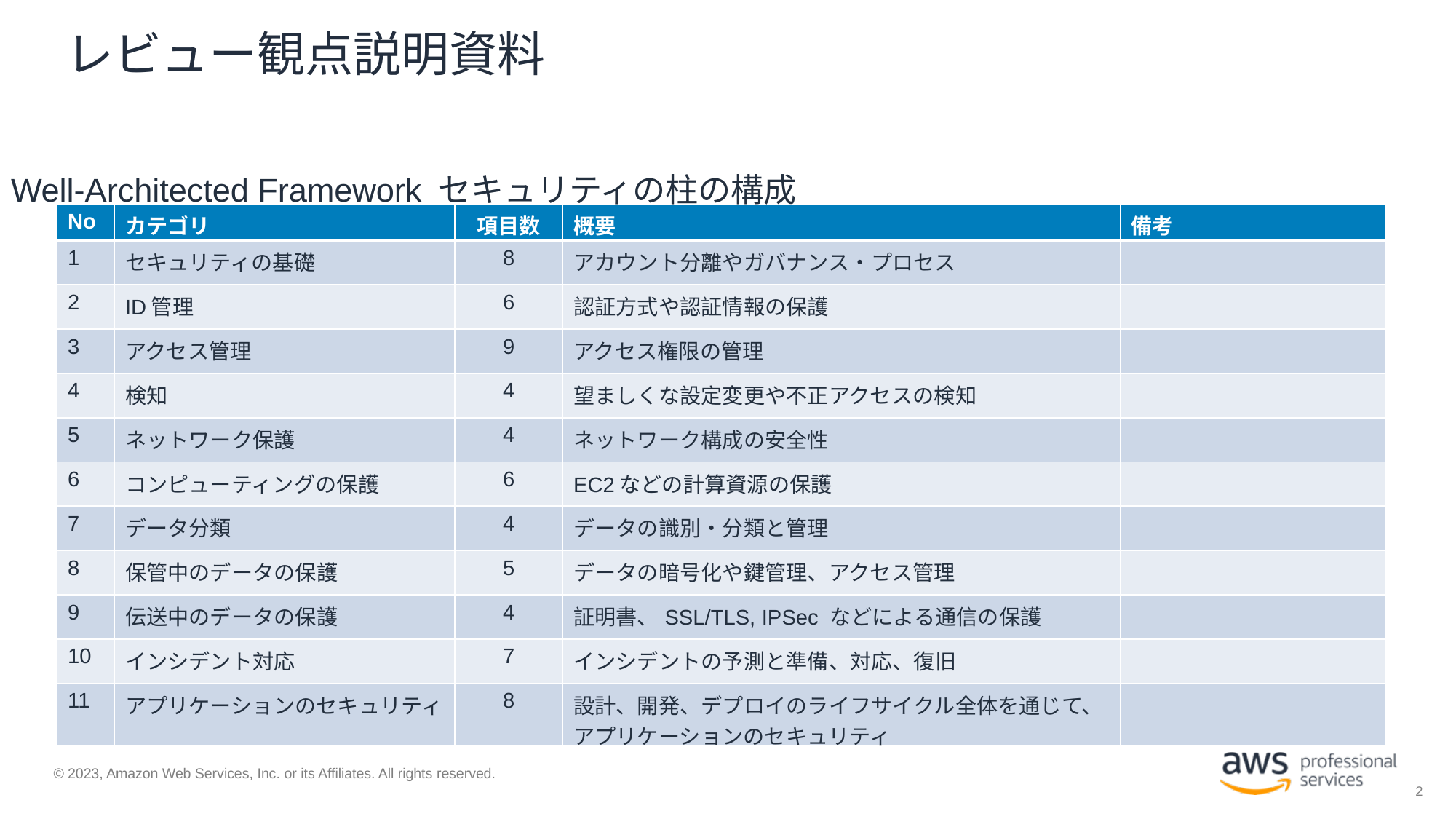

# レビュー観点説明資料
Well-Architected Framework セキュリティの柱の構成
| No | カテゴリ | 項目数 | 概要 | 備考 |
| --- | --- | --- | --- | --- |
| 1 | セキュリティの基礎 | 8 | アカウント分離やガバナンス・プロセス |  |
| 2 | ID管理 | 6 | 認証方式や認証情報の保護 |  |
| 3 | アクセス管理 | 9 | アクセス権限の管理 |  |
| 4 | 検知 | 4 | 望ましくな設定変更や不正アクセスの検知 |  |
| 5 | ネットワーク保護 | 4 | ネットワーク構成の安全性 |  |
| 6 | コンピューティングの保護 | 6 | EC2などの計算資源の保護 |  |
| 7 | データ分類 | 4 | データの識別・分類と管理 |  |
| 8 | 保管中のデータの保護 | 5 | データの暗号化や鍵管理、アクセス管理 |  |
| 9 | 伝送中のデータの保護 | 4 | 証明書、SSL/TLS, IPSec などによる通信の保護 |  |
| 10 | インシデント対応 | 7 | インシデントの予測と準備、対応、復旧 |  |
| 11 | アプリケーションのセキュリティ | 8 | 設計、開発、デプロイのライフサイクル全体を通じて、アプリケーションのセキュリティ |  |